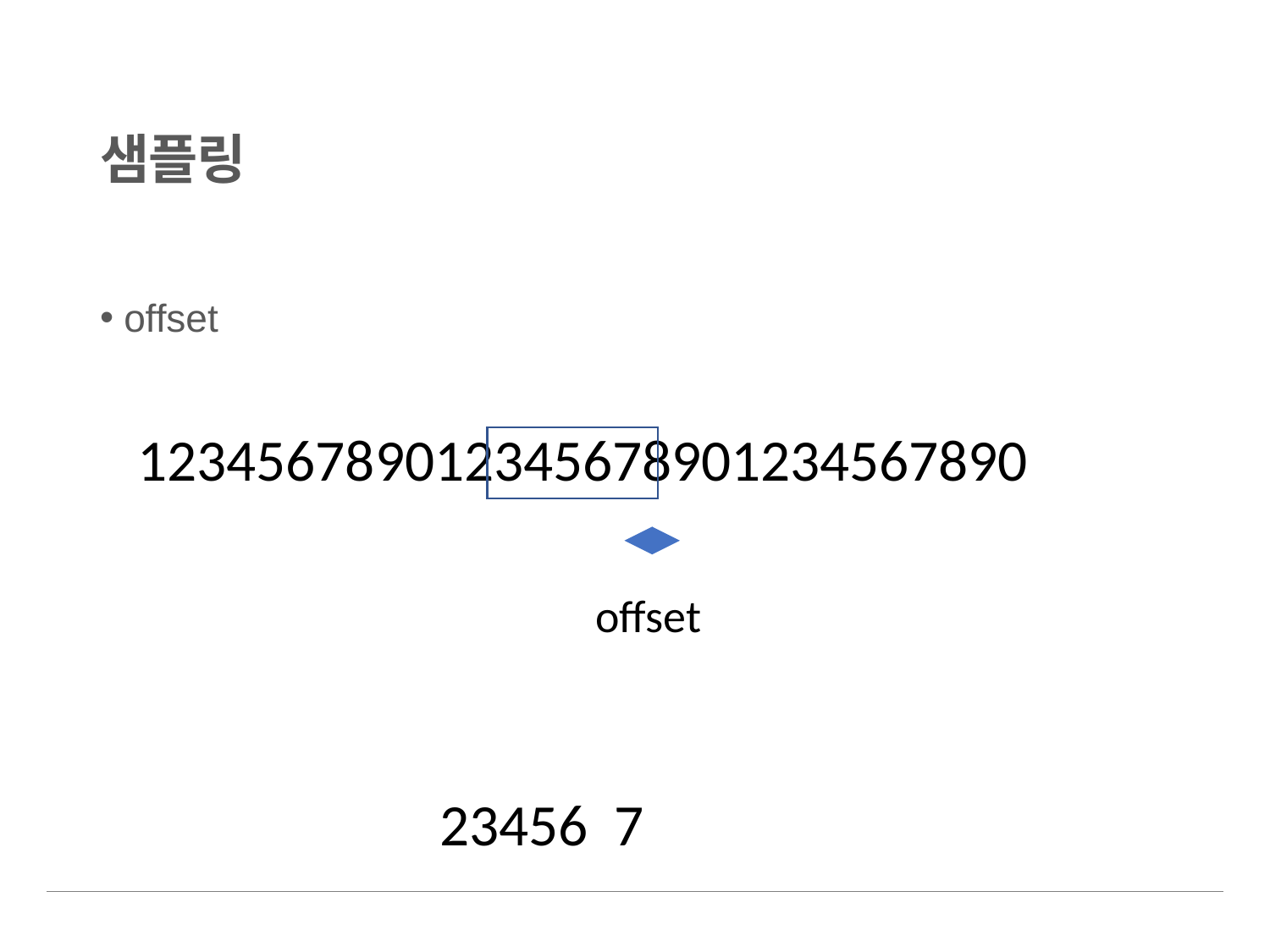

# 샘플링
offset
123456789012345678901234567890

offset
23456  7